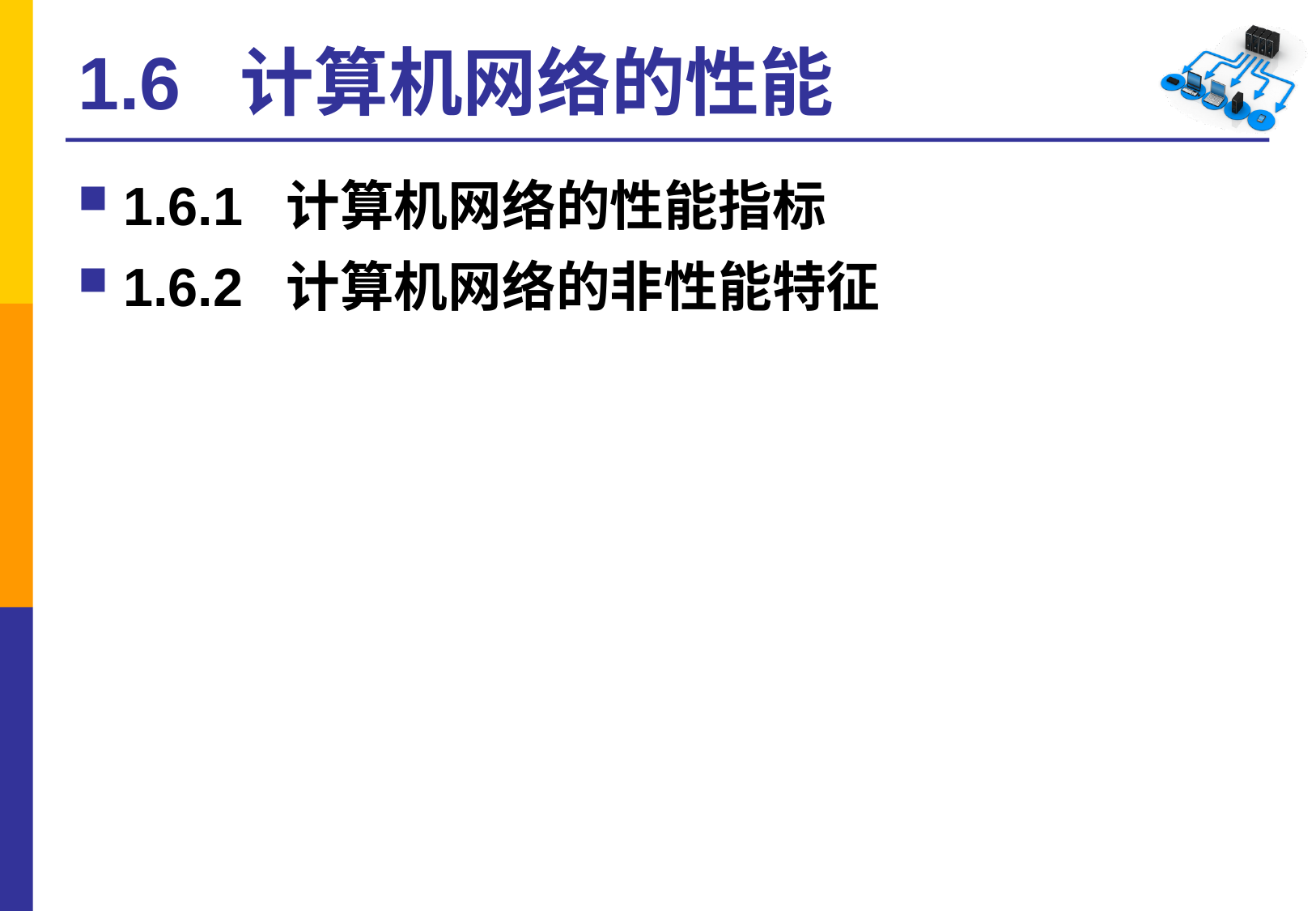

# 1.6  计算机网络的性能
1.6.1  计算机网络的性能指标
1.6.2  计算机网络的非性能特征